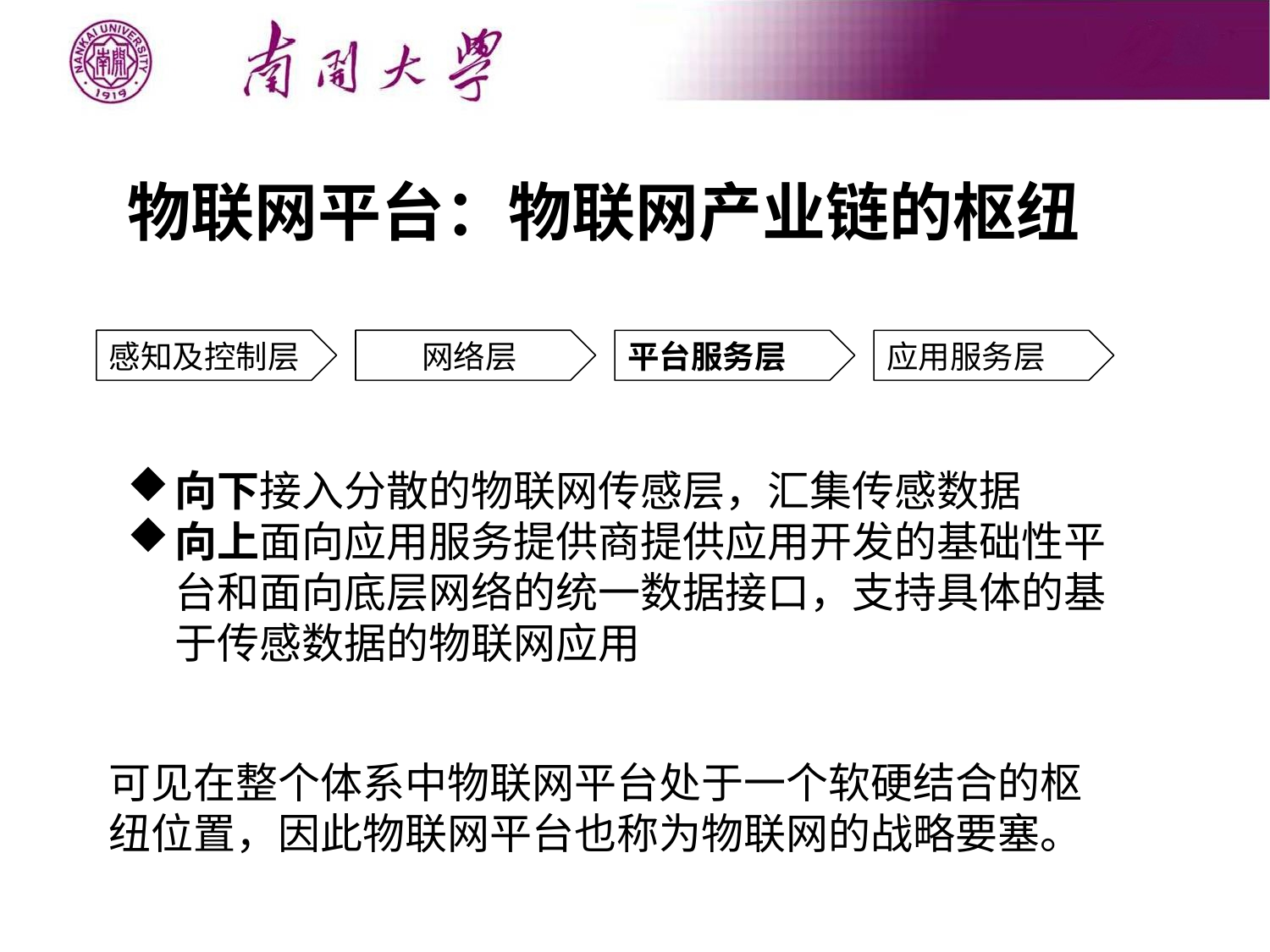

物联网平台：物联网产业链的枢纽
感知及控制层
网络层
平台服务层
应用服务层
向下接入分散的物联网传感层，汇集传感数据
向上面向应用服务提供商提供应用开发的基础性平台和面向底层网络的统一数据接口，支持具体的基于传感数据的物联网应用
可见在整个体系中物联网平台处于一个软硬结合的枢纽位置，因此物联网平台也称为物联网的战略要塞。